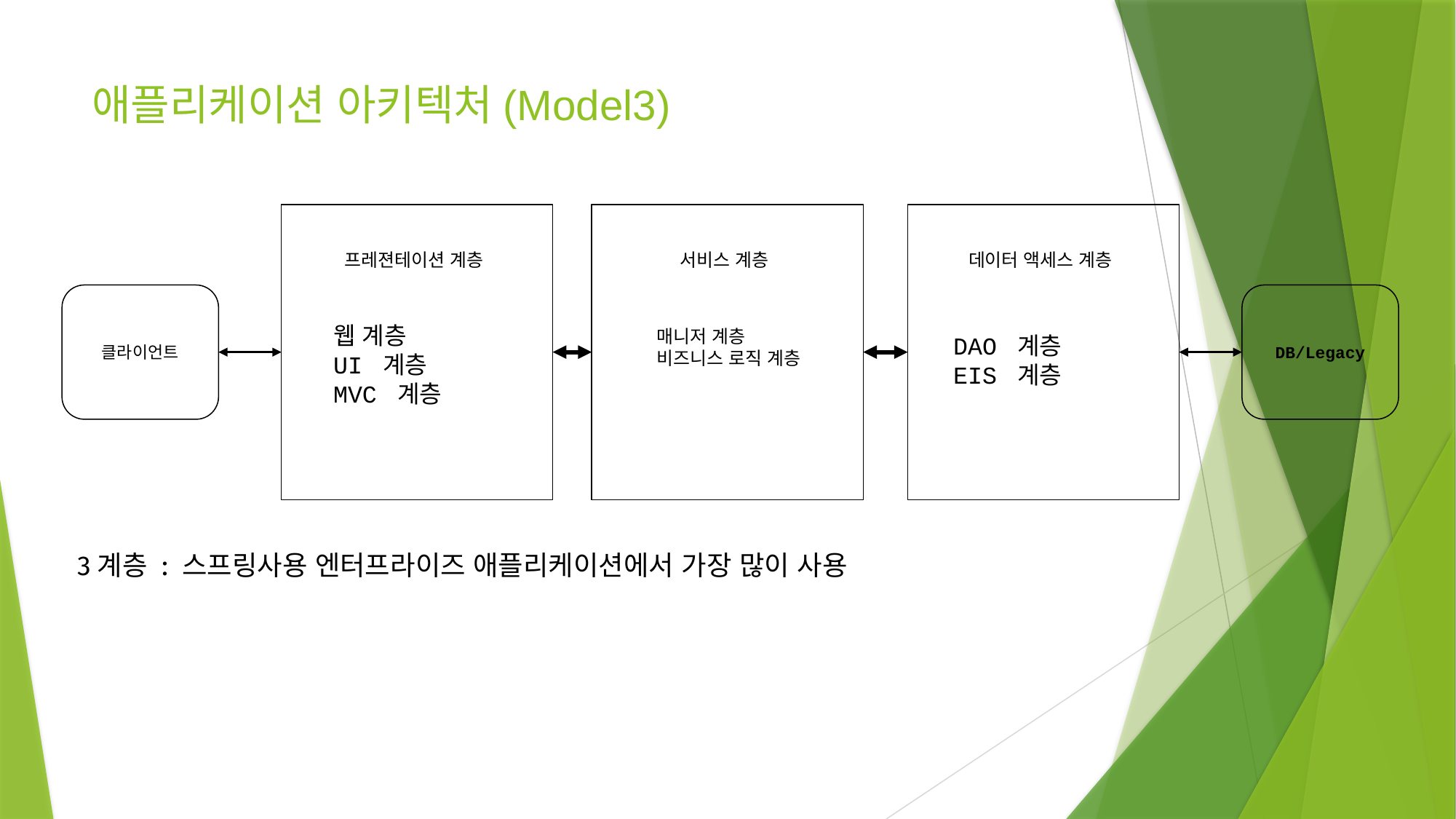

# 애플리케이션 아키텍처(Model3)

프레젼테이션 계층
웹 계층
UI 계층
MVC 계층

서비스 계층
매니저 계층
비즈니스 로직 계층

데이터 액세스 계층
DAO 계층
EIS 계층
클라이언트
DB/Legacy
3계층 : 스프링사용 엔터프라이즈 애플리케이션에서 가장 많이 사용